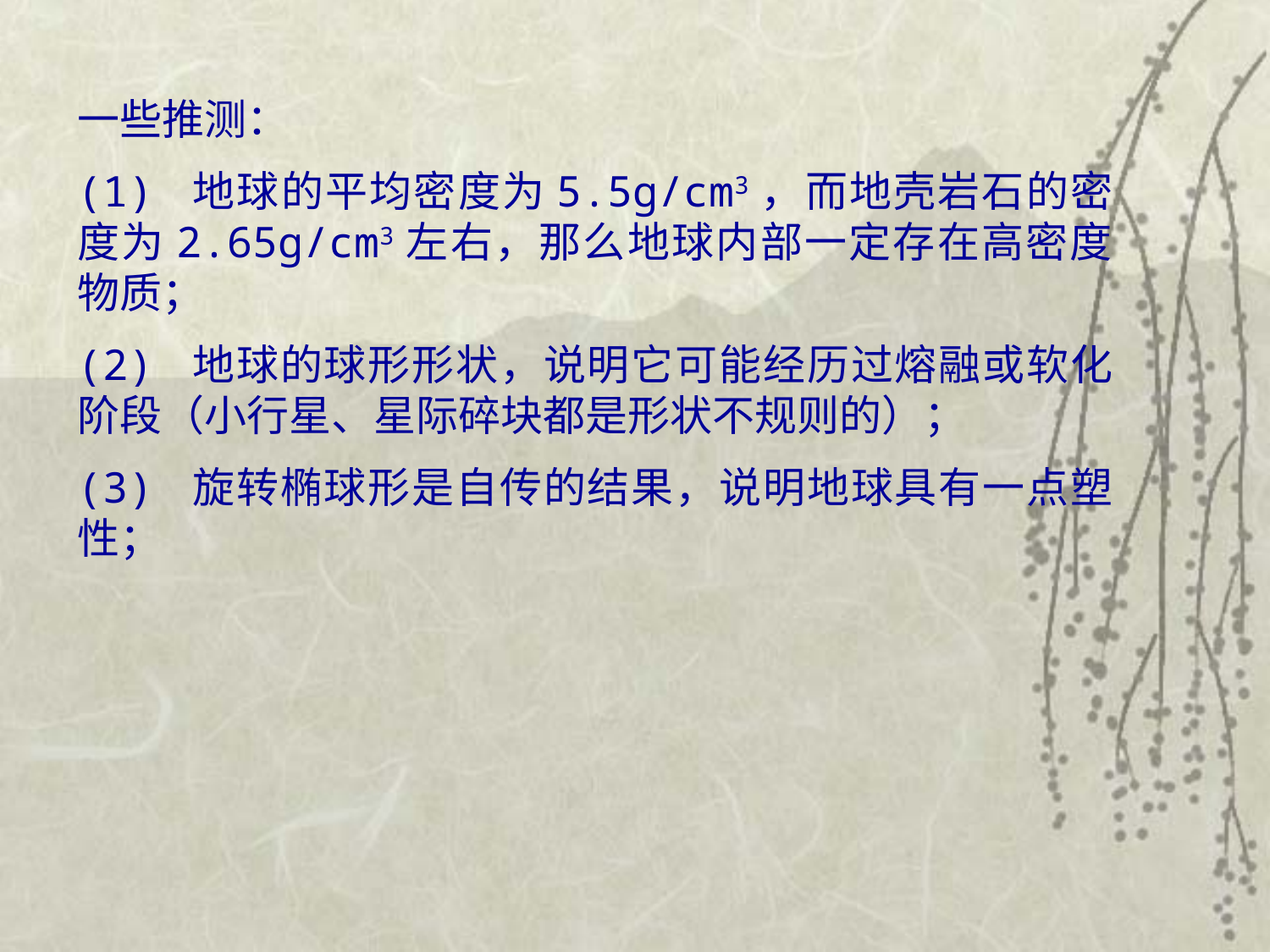

一些推测：
(1) 地球的平均密度为5.5g/cm3，而地壳岩石的密度为2.65g/cm3左右，那么地球内部一定存在高密度物质；
(2) 地球的球形形状，说明它可能经历过熔融或软化阶段（小行星、星际碎块都是形状不规则的）；
(3) 旋转椭球形是自传的结果，说明地球具有一点塑性；